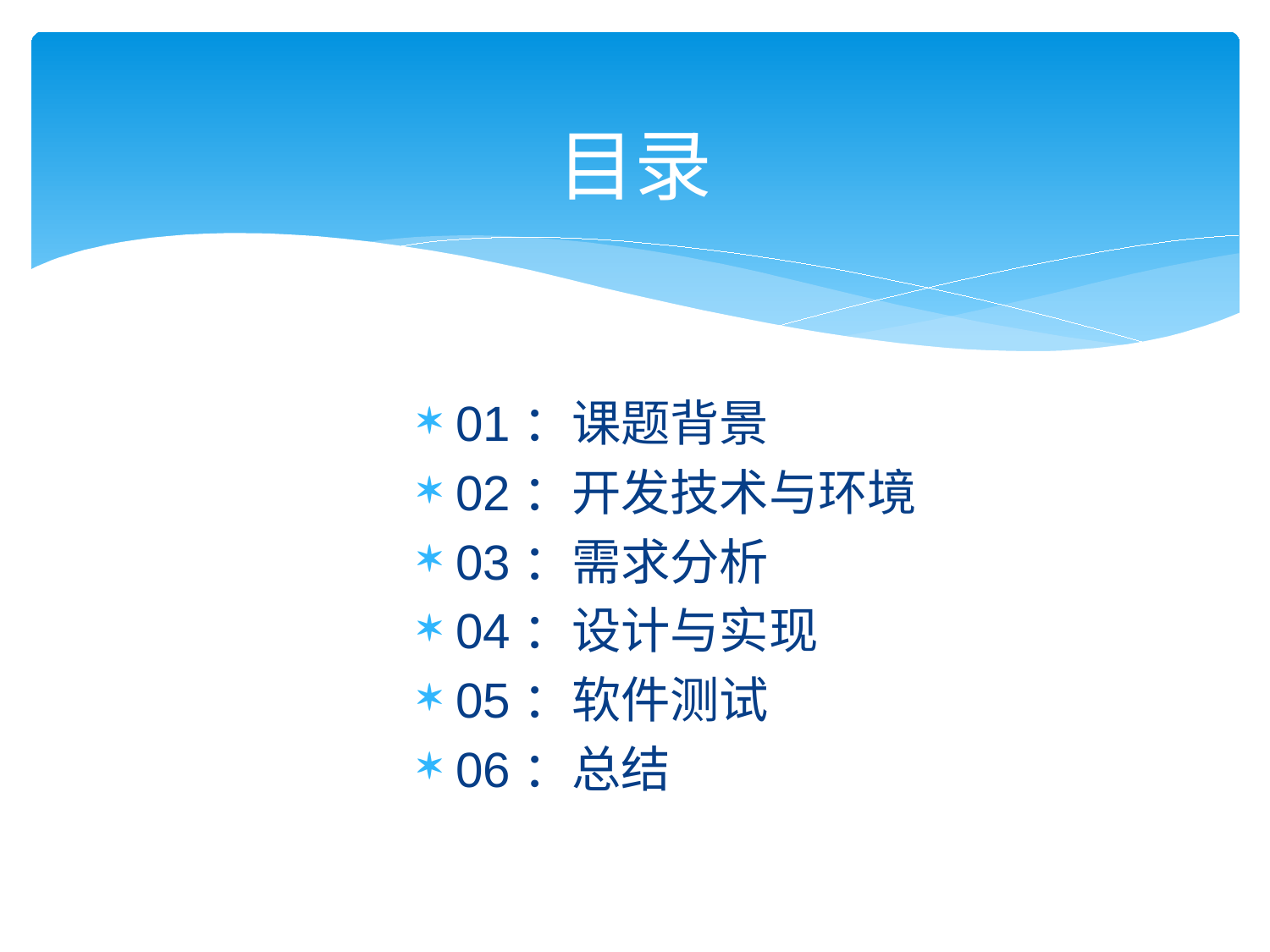

# 目录
01：课题背景
02：开发技术与环境
03：需求分析
04：设计与实现
05：软件测试
06：总结